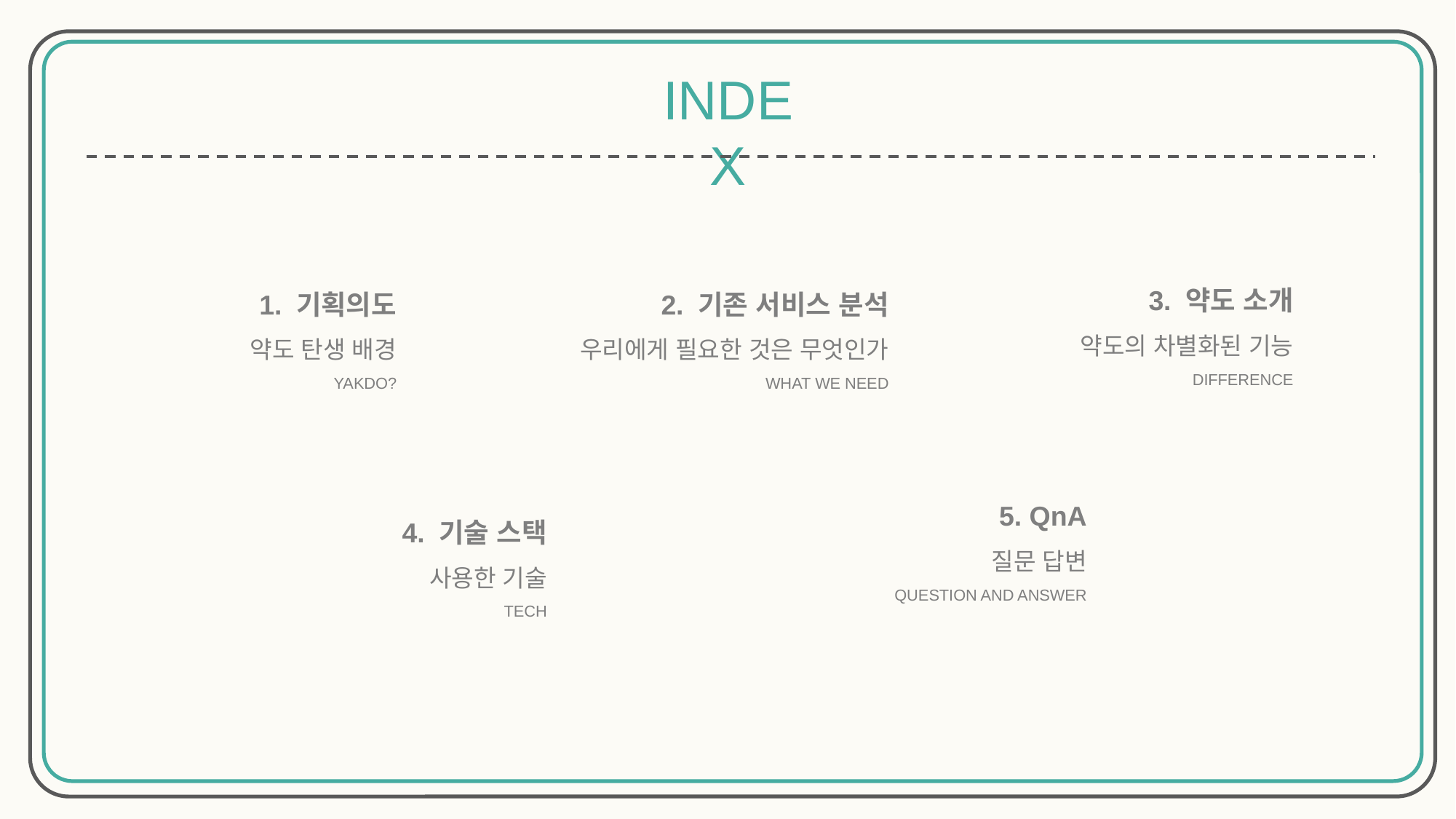

INDEX
3. 약도 소개
약도의 차별화된 기능
DIFFERENCE
2. 기존 서비스 분석
우리에게 필요한 것은 무엇인가
WHAT WE NEED
1. 기획의도
약도 탄생 배경
YAKDO?
5. QnA
질문 답변
 QUESTION AND ANSWER
4. 기술 스택
사용한 기술
TECH